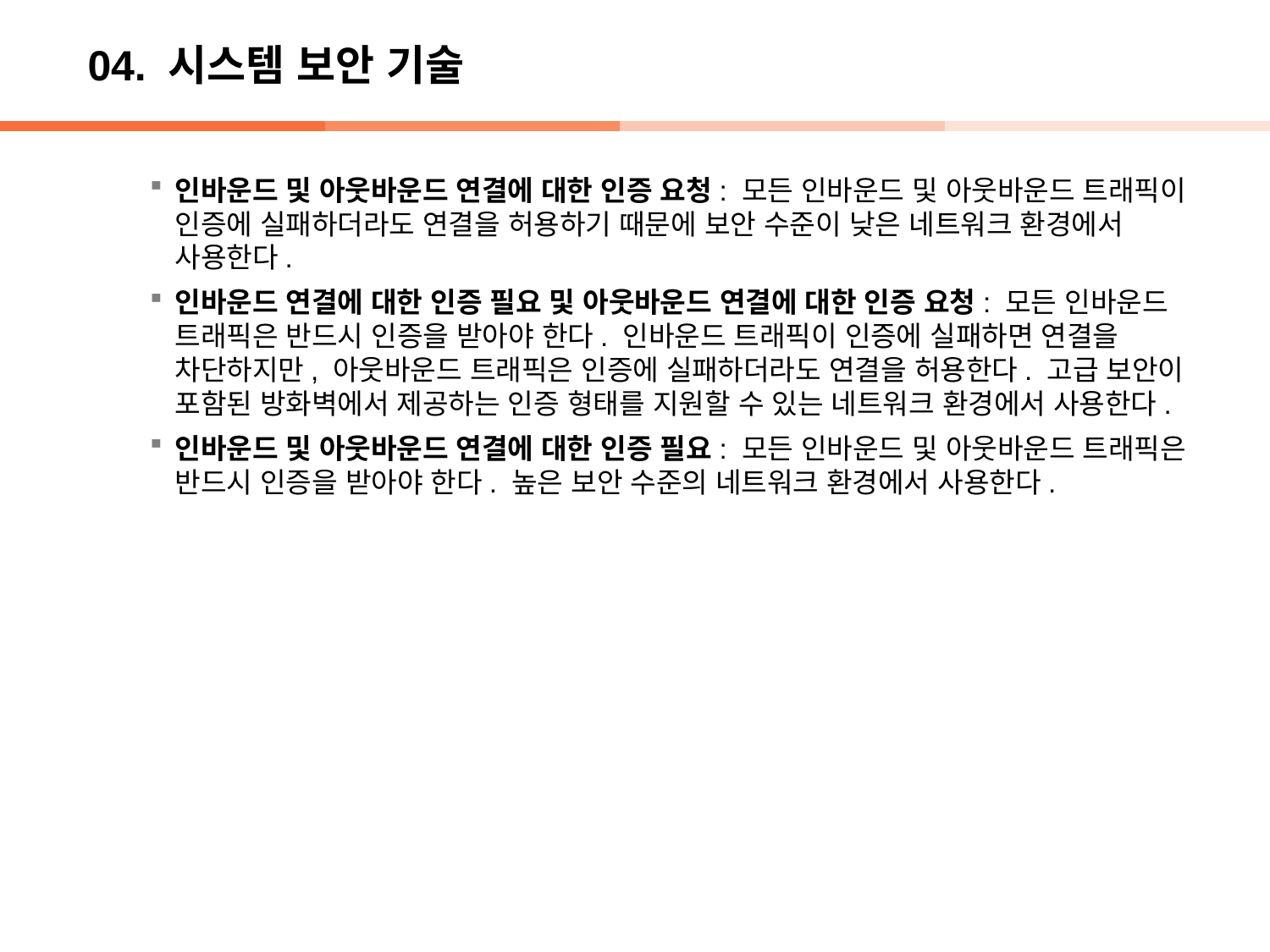

# 04. 시스템 보안 기술
인바운드 및 아웃바운드 연결에 대한 인증 요청: 모든 인바운드 및 아웃바운드 트래픽이 인증에 실패하더라도 연결을 허용하기 때문에 보안 수준이 낮은 네트워크 환경에서 사용한다.
인바운드 연결에 대한 인증 필요 및 아웃바운드 연결에 대한 인증 요청: 모든 인바운드 트래픽은 반드시 인증을 받아야 한다. 인바운드 트래픽이 인증에 실패하면 연결을 차단하지만, 아웃바운드 트래픽은 인증에 실패하더라도 연결을 허용한다. 고급 보안이 포함된 방화벽에서 제공하는 인증 형태를 지원할 수 있는 네트워크 환경에서 사용한다.
인바운드 및 아웃바운드 연결에 대한 인증 필요: 모든 인바운드 및 아웃바운드 트래픽은 반드시 인증을 받아야 한다. 높은 보안 수준의 네트워크 환경에서 사용한다.